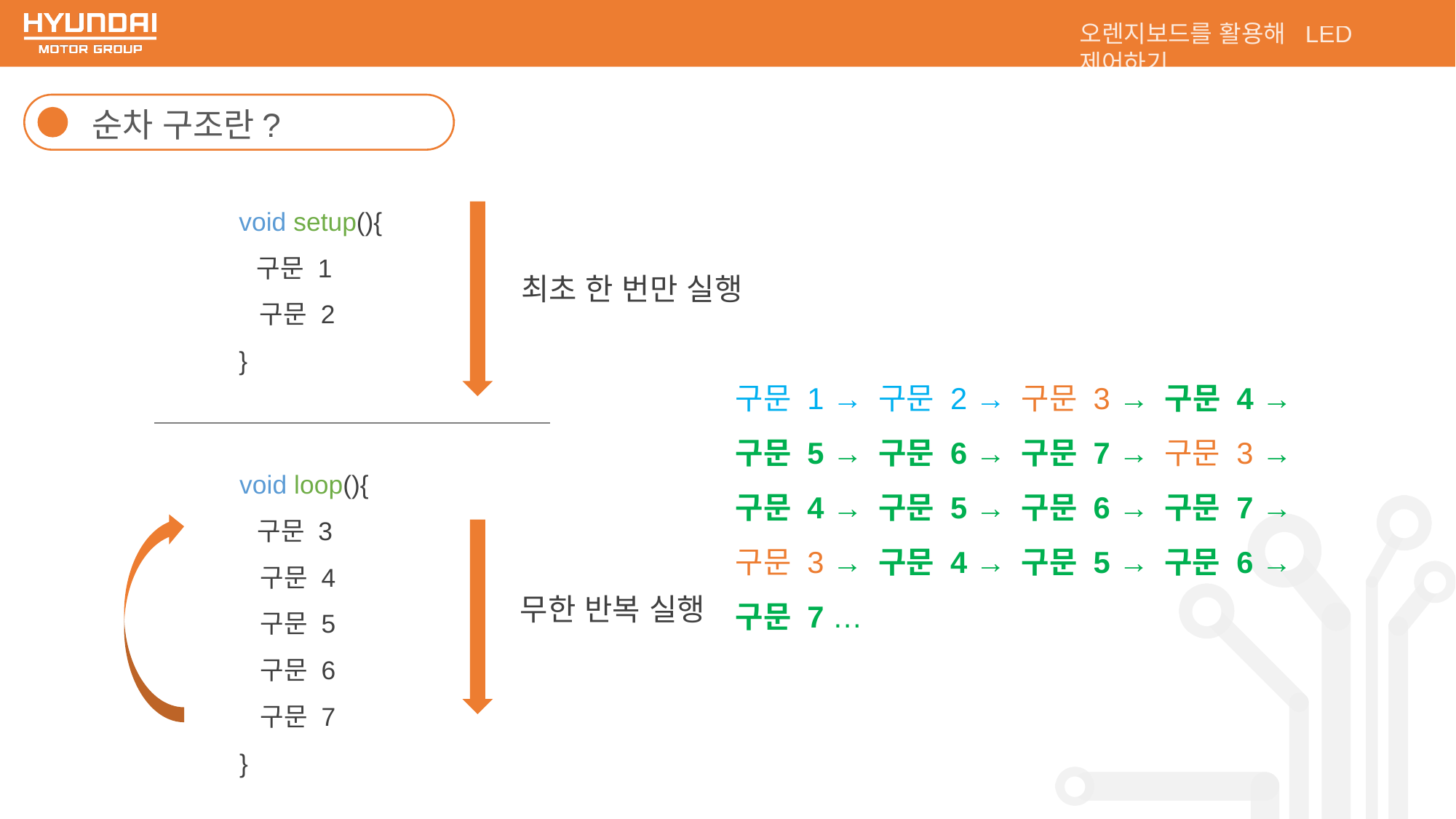

오렌지보드를 활용해  LED 제어하기
순차 구조란?
void setup(){
  구문 1
  구문 2
}

최초 한 번만 실행
구문 1 → 구문 2 → 구문 3 → 구문 4 → 구문 5 → 구문 6 → 구문 7 → 구문 3 → 구문 4 → 구문 5 → 구문 6 → 구문 7 → 구문 3 → 구문 4 → 구문 5 → 구문 6 → 구문 7 …
void loop(){
  구문 3
  구문 4
  구문 5
  구문 6
  구문 7
}

무한 반복 실행